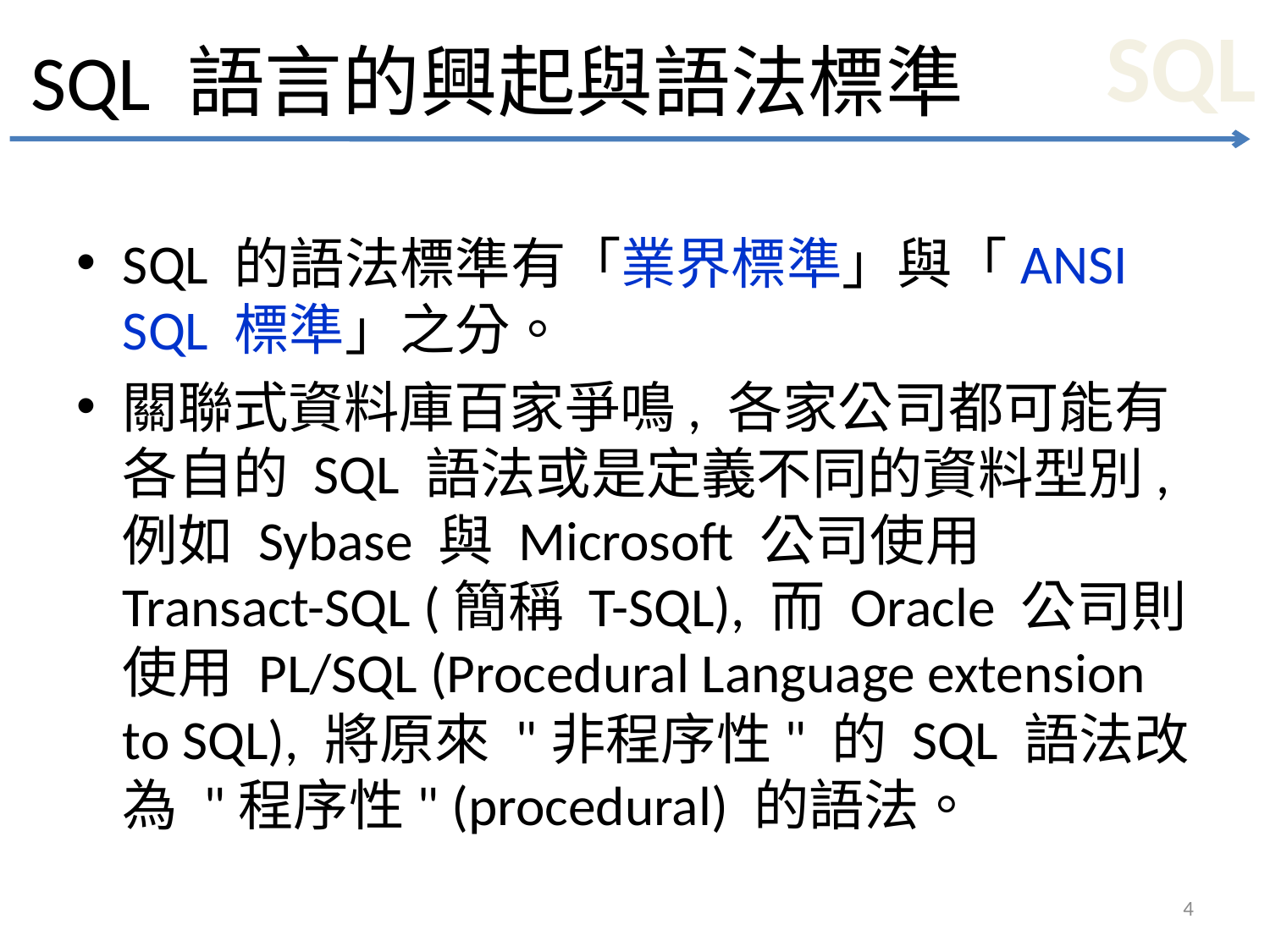

# SQL 語言的興起與語法標準
SQL 的語法標準有「業界標準」與「ANSI SQL 標準」之分。
關聯式資料庫百家爭鳴, 各家公司都可能有各自的 SQL 語法或是定義不同的資料型別, 例如 Sybase 與 Microsoft 公司使用 Transact-SQL (簡稱 T-SQL), 而 Oracle 公司則使用 PL/SQL (Procedural Language extension to SQL), 將原來 "非程序性" 的 SQL 語法改為 "程序性" (procedural) 的語法。
4